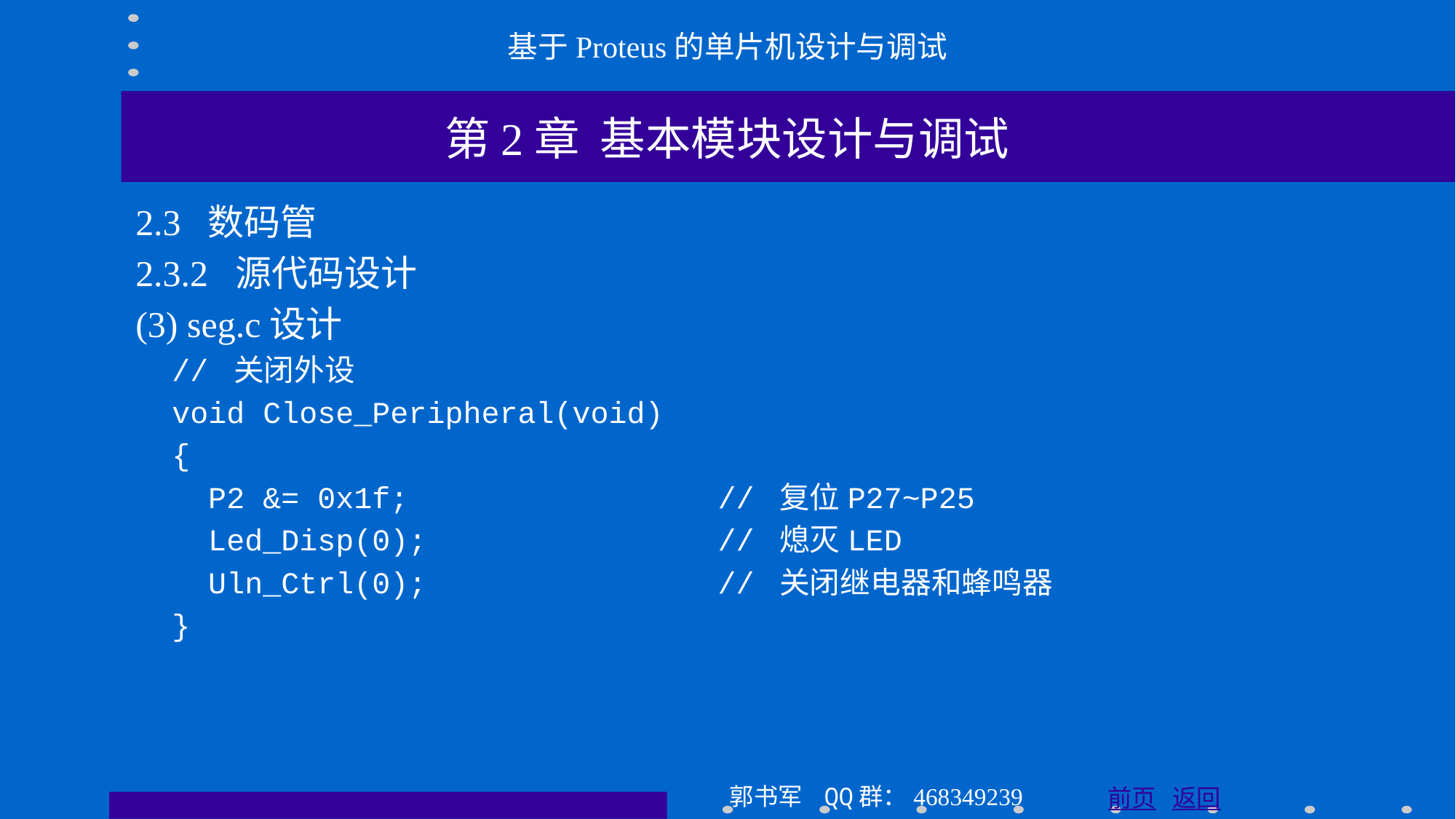

基于Proteus的单片机设计与调试
第2章  基本模块设计与调试
2.3  数码管
2.3.2  源代码设计
(3) seg.c设计
  // 关闭外设
  void Close_Peripheral(void)
  {
    P2 &= 0x1f;                 // 复位P27~P25
    Led_Disp(0);                // 熄灭LED
    Uln_Ctrl(0);                // 关闭继电器和蜂鸣器
  }

郭书军   QQ群：468349239
前页   返回